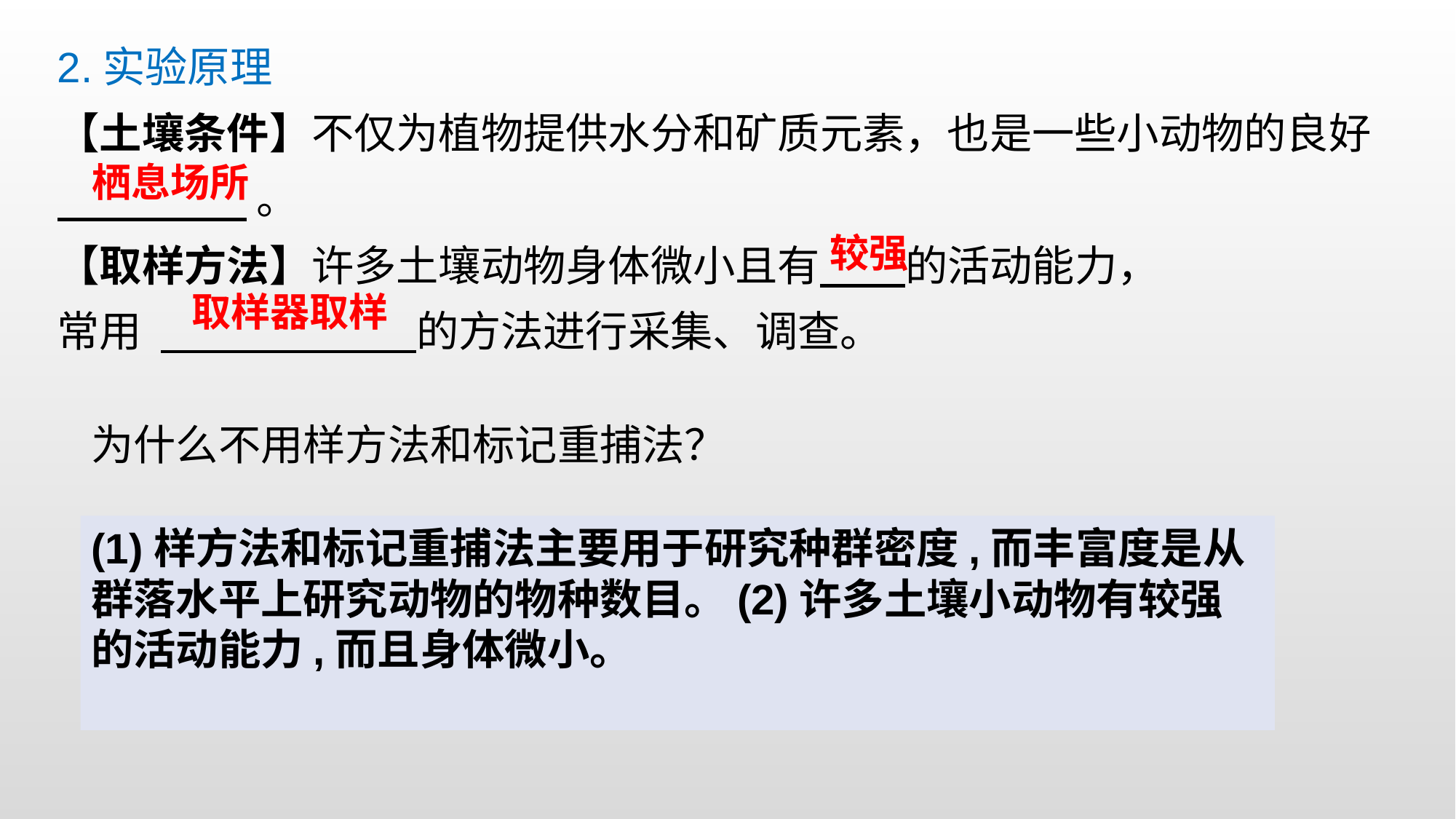

2.实验原理
【土壤条件】不仅为植物提供水分和矿质元素，也是一些小动物的良好
                    。
【取样方法】许多土壤动物身体微小且有         的活动能力，
常用                             的方法进行采集、调查。

栖息场所
较强
取样器取样
为什么不用样方法和标记重捕法？
(1)样方法和标记重捕法主要用于研究种群密度,而丰富度是从群落水平上研究动物的物种数目。(2)许多土壤小动物有较强的活动能力,而且身体微小。